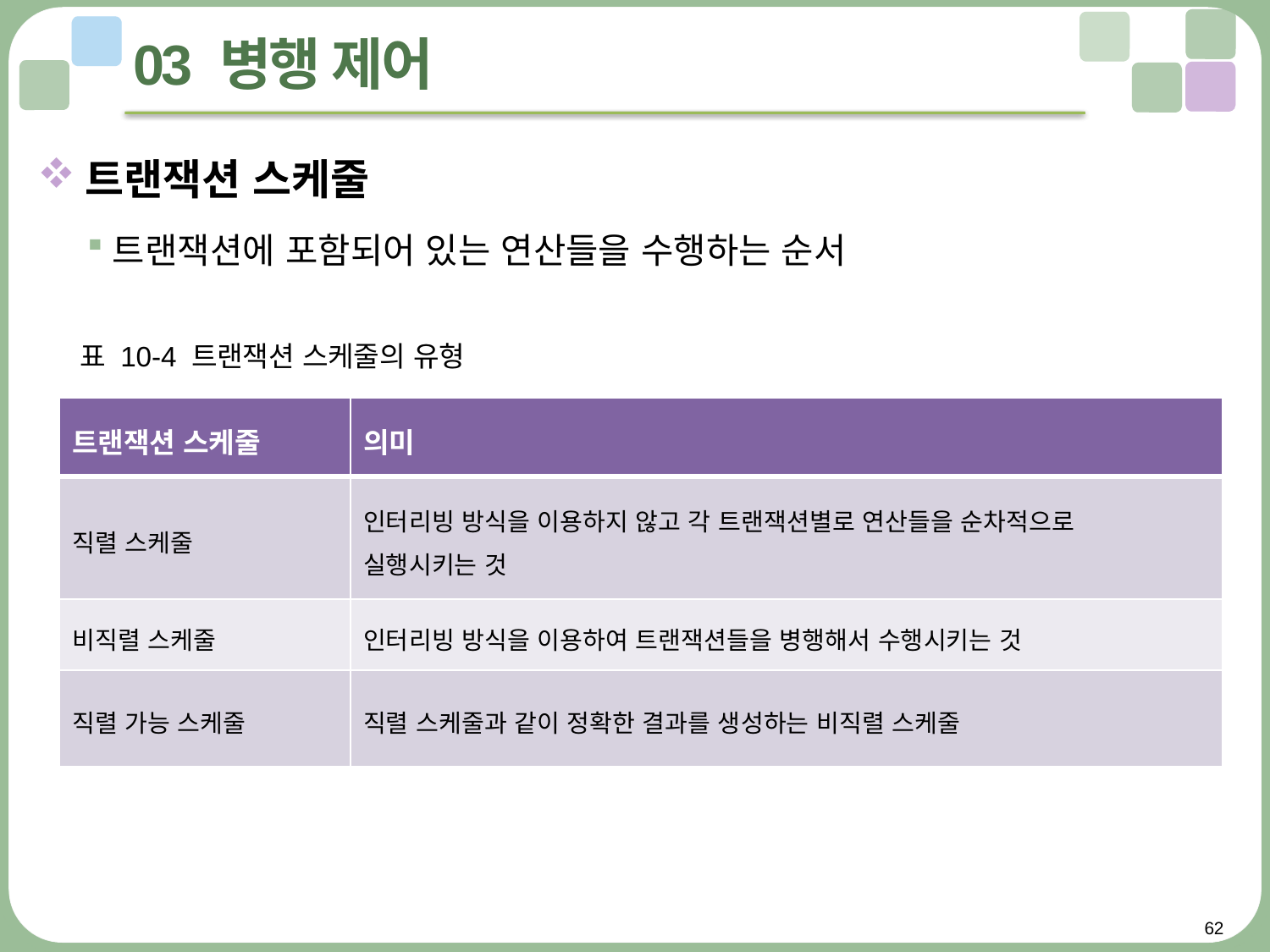

# 03 병행 제어
트랜잭션 스케줄
트랜잭션에 포함되어 있는 연산들을 수행하는 순서

표 10-4 트랜잭션 스케줄의 유형
| 트랜잭션 스케줄 | 의미 |
| --- | --- |
| 직렬 스케줄 | 인터리빙 방식을 이용하지 않고 각 트랜잭션별로 연산들을 순차적으로 실행시키는 것 |
| 비직렬 스케줄 | 인터리빙 방식을 이용하여 트랜잭션들을 병행해서 수행시키는 것 |
| 직렬 가능 스케줄 | 직렬 스케줄과 같이 정확한 결과를 생성하는 비직렬 스케줄 |